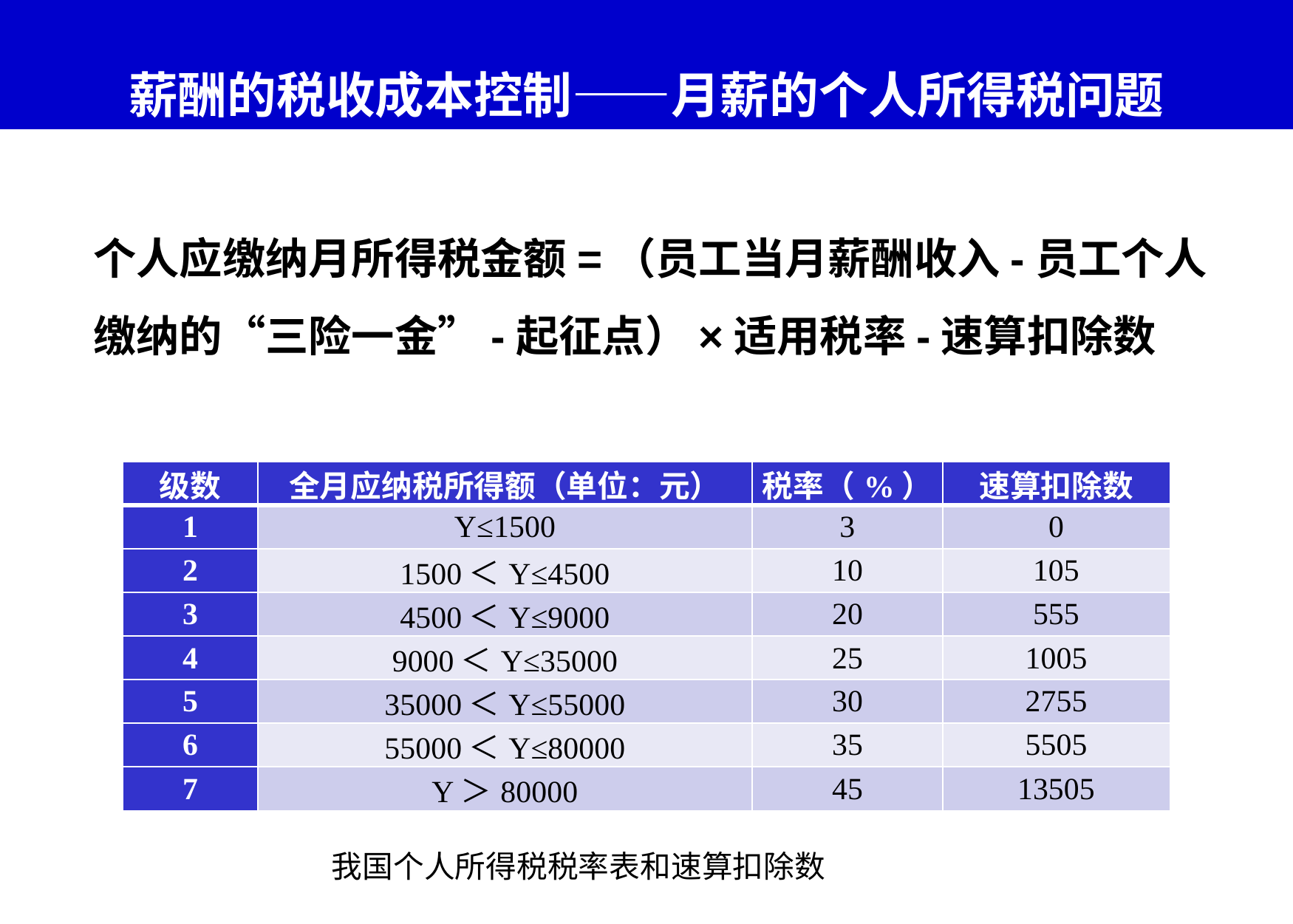

# 薪酬的税收成本控制——月薪的个人所得税问题
个人应缴纳月所得税金额=（员工当月薪酬收入-员工个人缴纳的“三险一金”-起征点）×适用税率-速算扣除数
| 级数 | 全月应纳税所得额（单位：元） | 税率（%） | 速算扣除数 |
| --- | --- | --- | --- |
| 1 | Y≤1500 | 3 | 0 |
| 2 | 1500＜Y≤4500 | 10 | 105 |
| 3 | 4500＜Y≤9000 | 20 | 555 |
| 4 | 9000＜Y≤35000 | 25 | 1005 |
| 5 | 35000＜Y≤55000 | 30 | 2755 |
| 6 | 55000＜Y≤80000 | 35 | 5505 |
| 7 | Y＞80000 | 45 | 13505 |
我国个人所得税税率表和速算扣除数